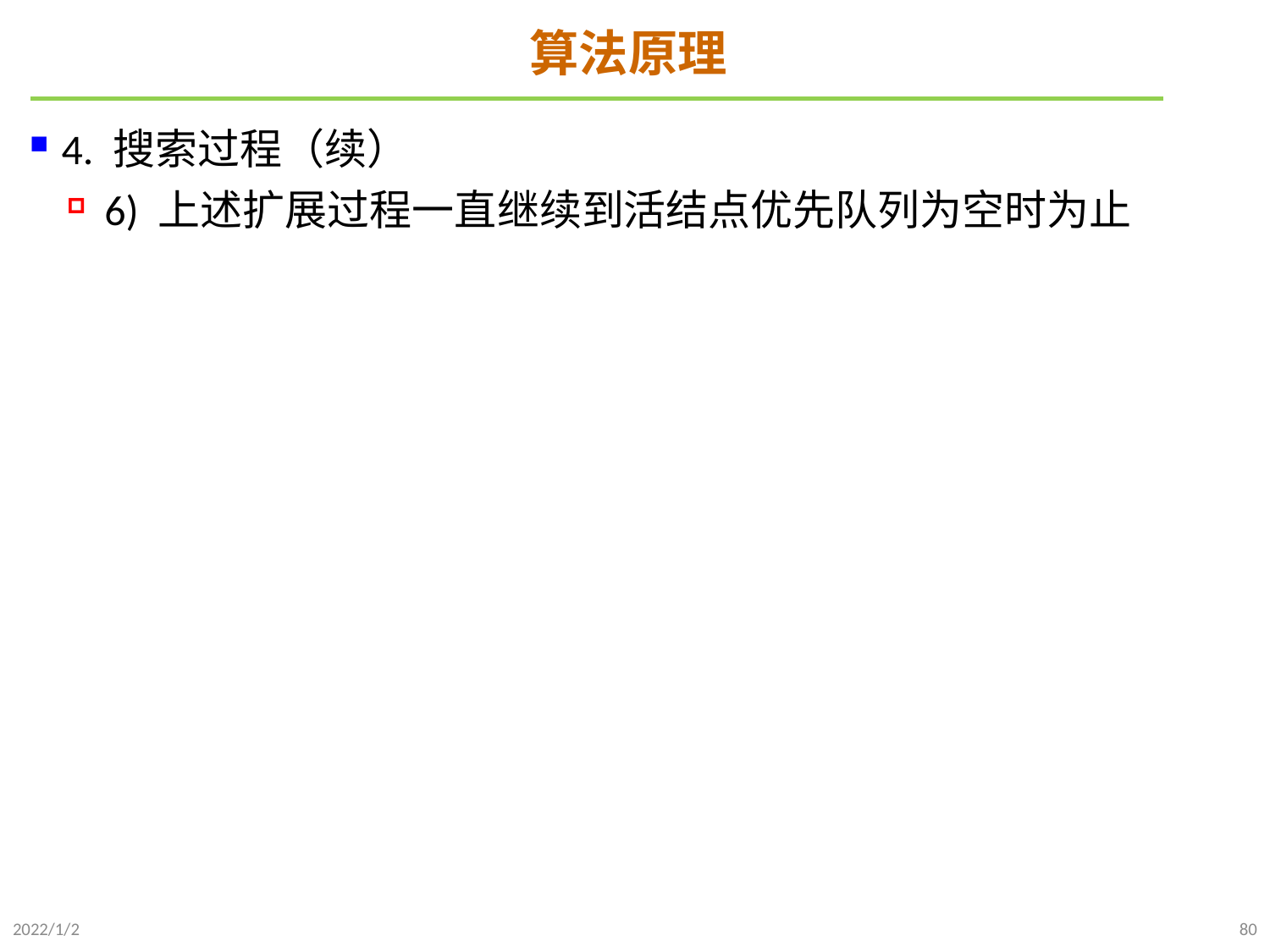

# 算法原理
4. 搜索过程（续）
6) 上述扩展过程一直继续到活结点优先队列为空时为止

2022/1/2
80